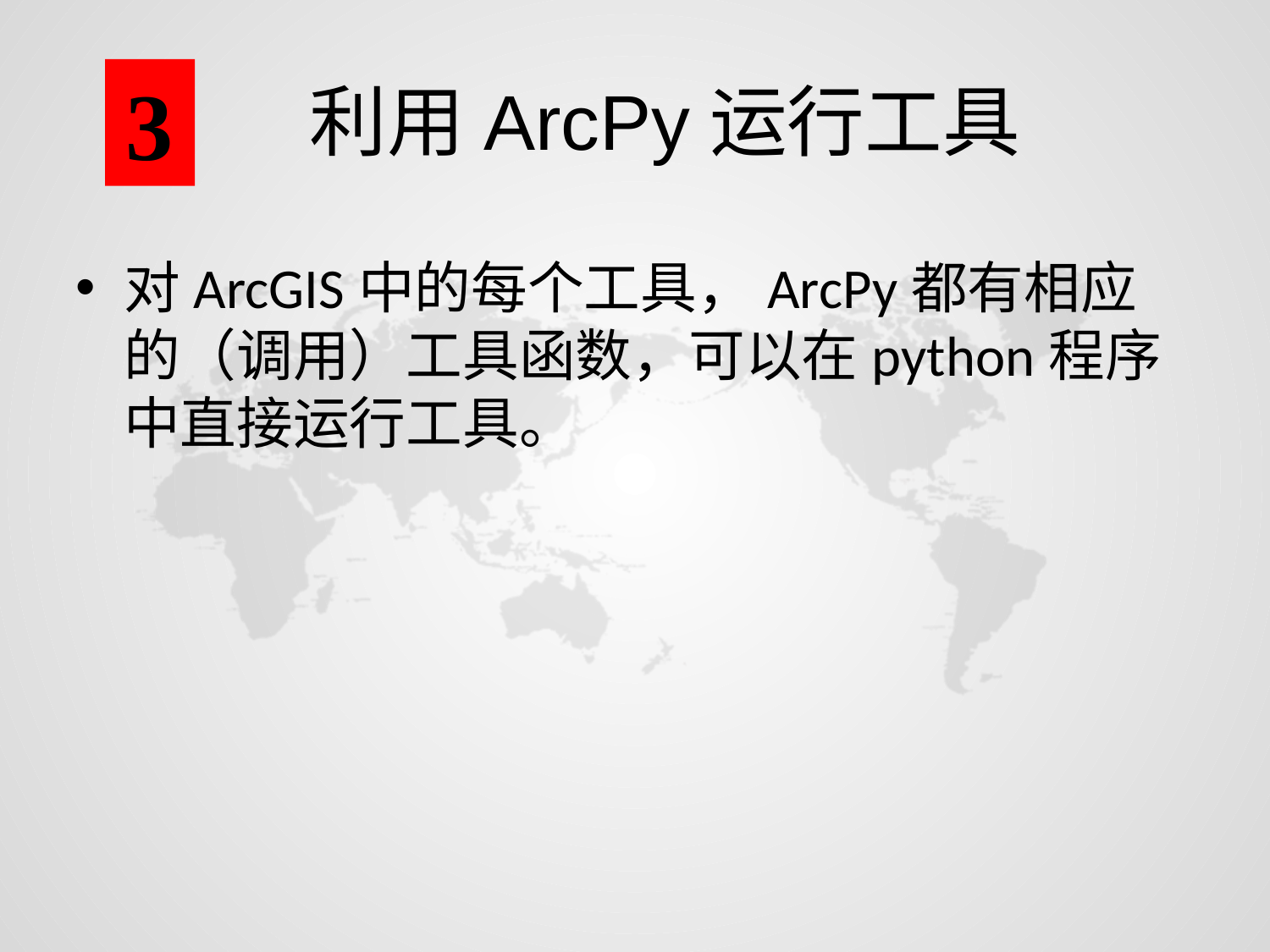

3
# 利用ArcPy运行工具
对ArcGIS中的每个工具，ArcPy都有相应的（调用）工具函数，可以在python程序中直接运行工具。